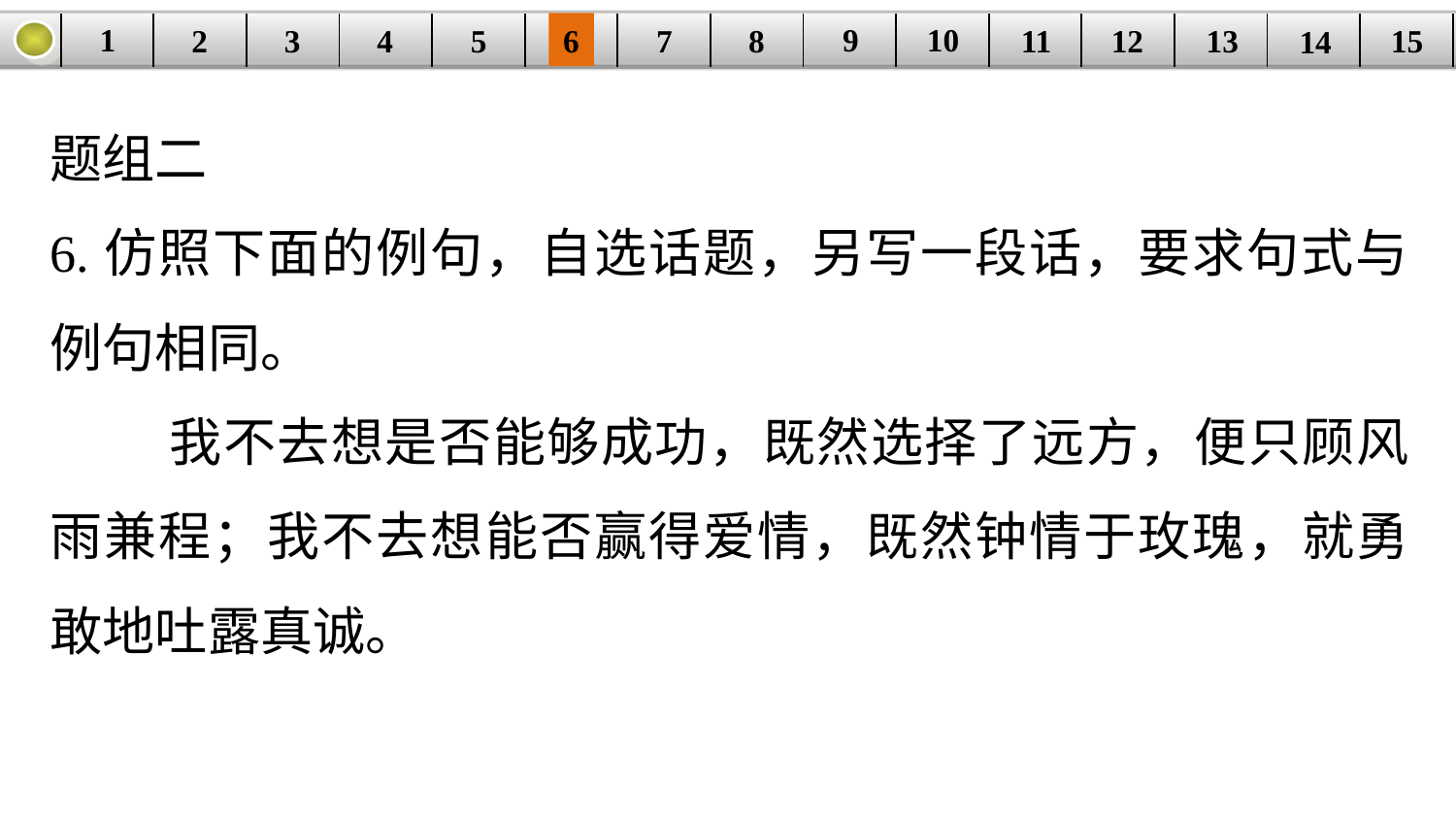

9
10
1
3
4
5
6
8
11
2
12
15
|  |  |  |  |  |  |  |  |  |  |  |  |  |  |  |
| --- | --- | --- | --- | --- | --- | --- | --- | --- | --- | --- | --- | --- | --- | --- |
7
13
14

题组二
6.仿照下面的例句，自选话题，另写一段话，要求句式与例句相同。
        我不去想是否能够成功，既然选择了远方，便只顾风雨兼程；我不去想能否赢得爱情，既然钟情于玫瑰，就勇敢地吐露真诚。